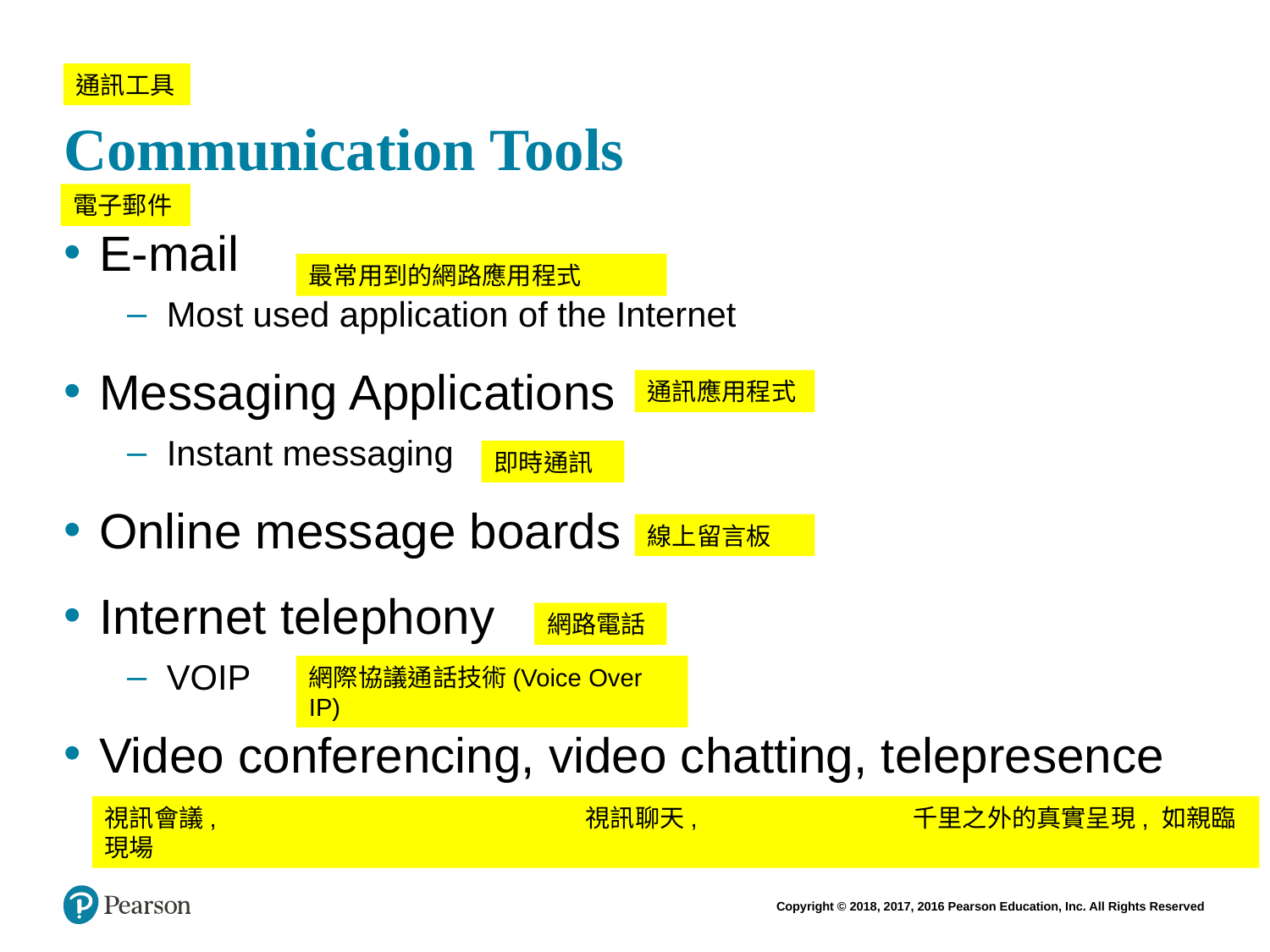

# Communication Tools
通訊工具
電子郵件
E-mail
Most used application of the Internet
Messaging Applications
Instant messaging
Online message boards
Internet telephony
VOIP
Video conferencing, video chatting, telepresence
最常用到的網路應用程式
通訊應用程式
即時通訊
線上留言板
網路電話
網際協議通話技術(Voice Over IP)
視訊會議,                                                    視訊聊天,                              千里之外的真實呈現, 如親臨現場